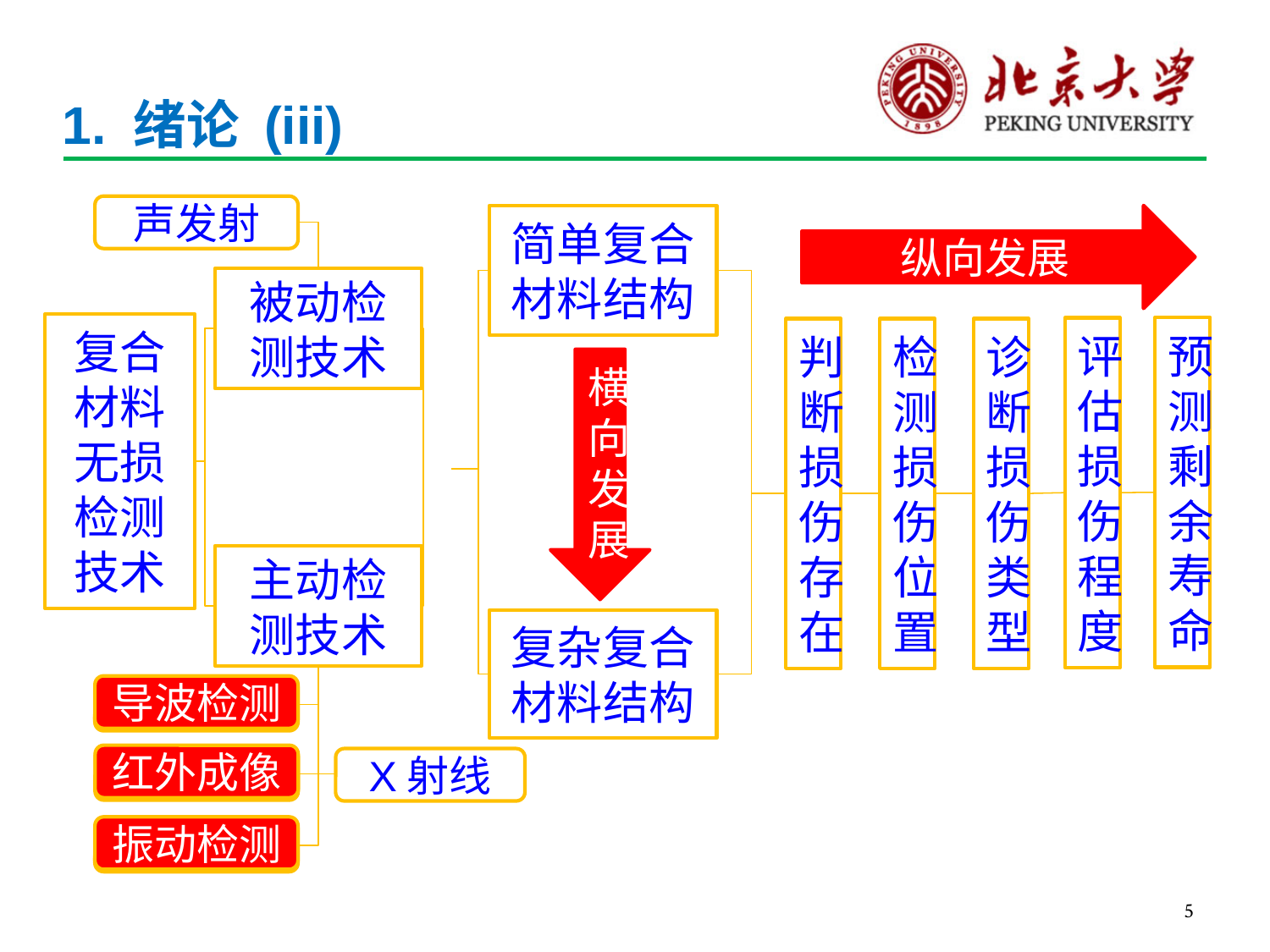

# 1. 绪论 (iii)
声发射
简单复合材料结构
纵向发展
被动检测技术
复合材料无损检测技术
预测剩余寿命
评估损伤程度
判断损伤存在
检测损伤位置
诊断损伤类型
横向发展
主动检测技术
复杂复合材料结构
导波检测
导波检测
红外成像
红外成像
X射线
振动检测
振动检测
5